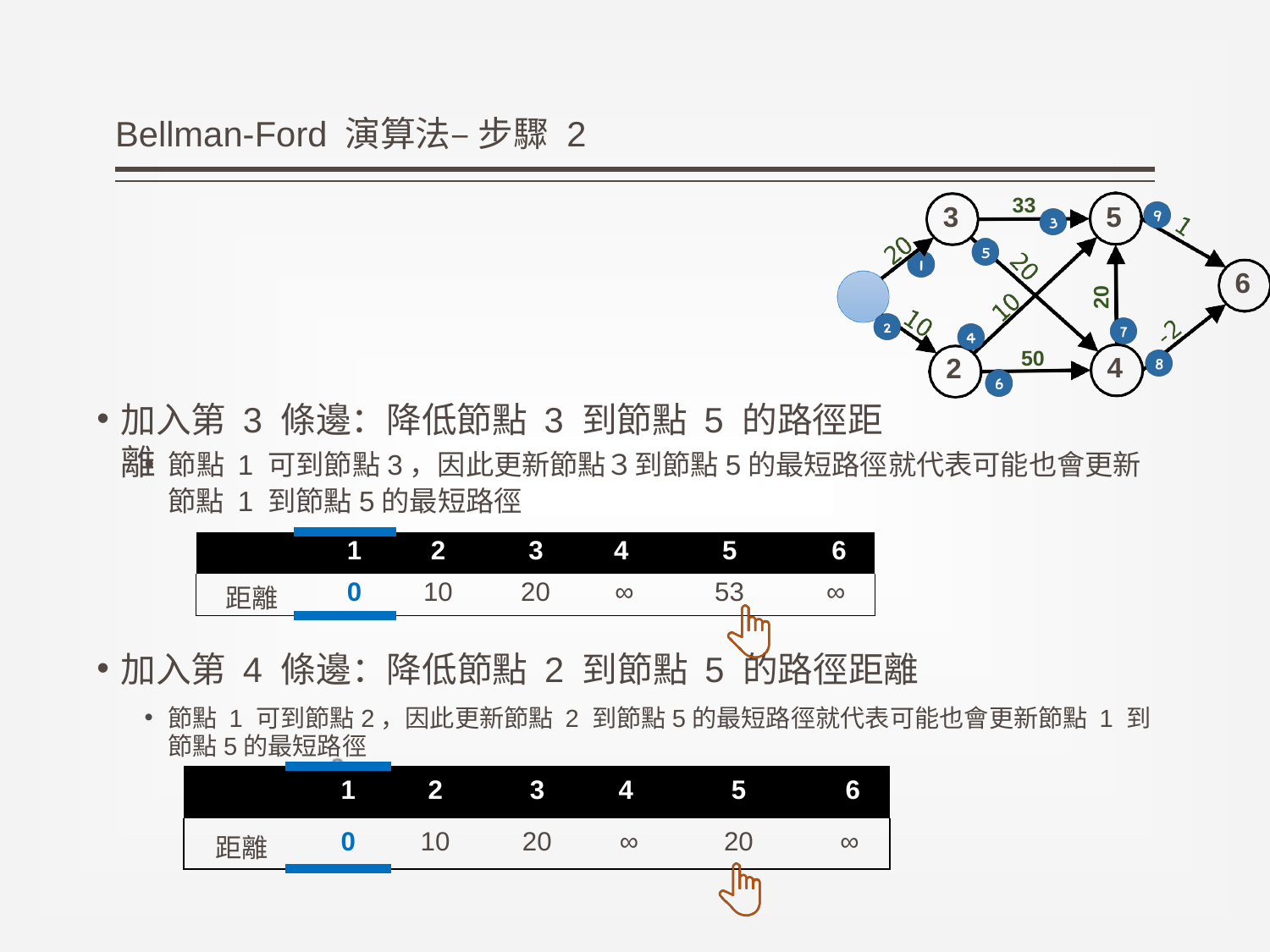

# Bellman-Ford 演算法– 步驟 2
33

5
3

6

20

50

4
2

加入第 3 條邊：降低節點 3 到節點 5 的路徑距離
節點 1 可到節點3，因此更新節點３到節點5的最短路徑就代表可能也會更新節點 1 到節點5的最短路徑
|  | 1 | 2 | 3 | 4 | 5 | 6 |
| --- | --- | --- | --- | --- | --- | --- |
| 距離 | 0 | 10 | 20 | ∞ | 53 | ∞ |

加入第 4 條邊：降低節點 2 到節點 5 的路徑距離
節點 1 可到節點2，因此更新節點 2 到節點5的最短路徑就代表可能也會更新節點 1 到 節點5的最短路徑

|  | 1 | 2 | 3 | 4 | 5 | 6 |
| --- | --- | --- | --- | --- | --- | --- |
| 距離 | 0 | 10 | 20 | ∞ | 20 | ∞ |